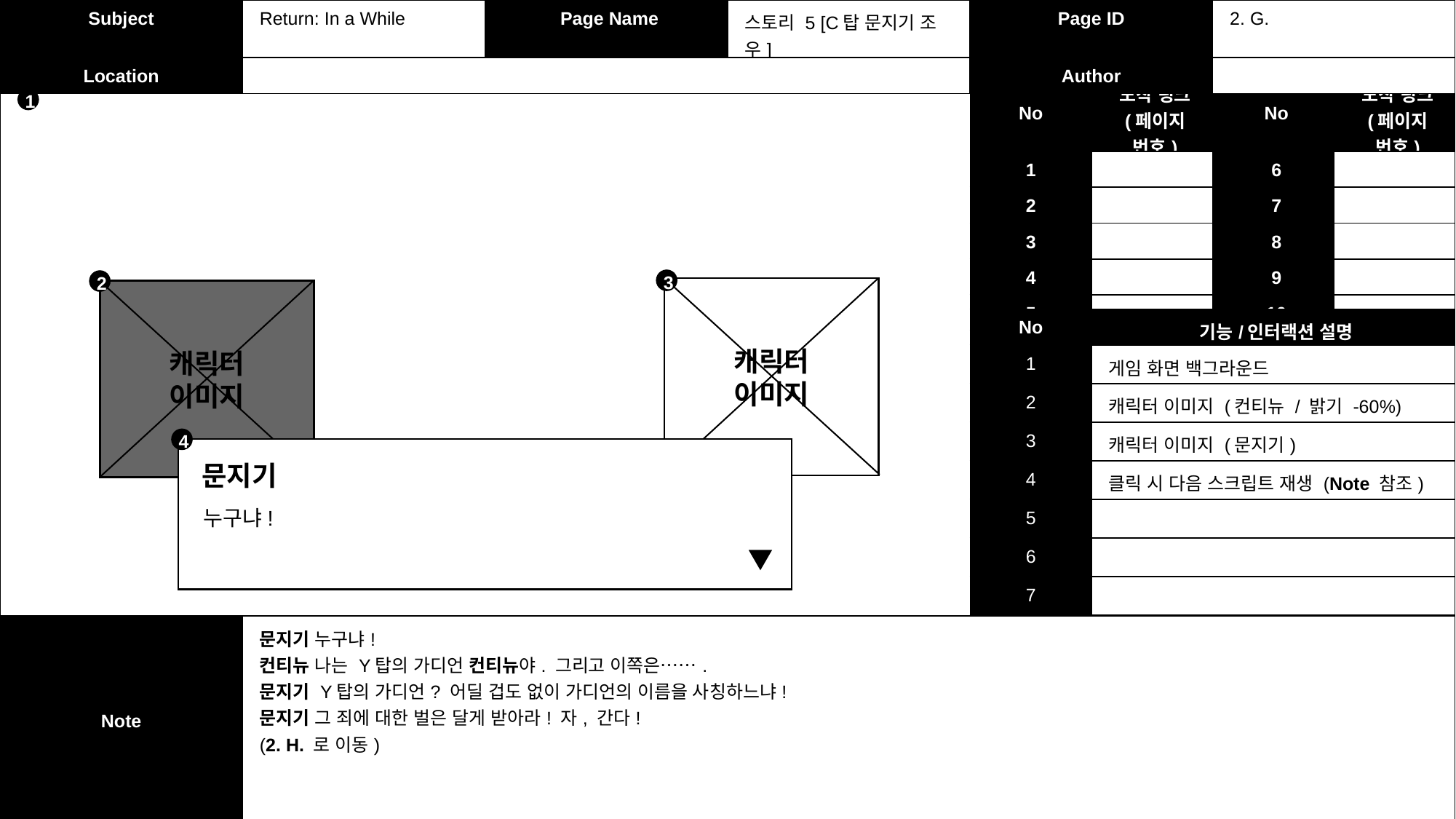

| Subject | Return: In a While | Page Name | 스토리 5 [C탑 문지기 조우] | Page ID | 2. G. |
| --- | --- | --- | --- | --- | --- |
| Location |  |  |  | Author |  |
| No | 도착 링크 (페이지 번호) | No | 도착 링크 (페이지 번호) |
| --- | --- | --- | --- |
| 1 |  | 6 |  |
| 2 |  | 7 |  |
| 3 |  | 8 |  |
| 4 |  | 9 |  |
| 5 |  | 10 |  |
1
3
2

캐릭터
이미지

캐릭터
이미지
| No | 기능/인터랙션 설명 |
| --- | --- |
| 1 | 게임 화면 백그라운드 |
| 2 | 캐릭터 이미지 (컨티뉴 / 밝기 -60%) |
| 3 | 캐릭터 이미지 (문지기) |
| 4 | 클릭 시 다음 스크립트 재생 (Note 참조) |
| 5 |  |
| 6 |  |
| 7 |  |
4

문지기
누구냐!

| Note | 문지기 누구냐! 컨티뉴 나는 Y탑의 가디언 컨티뉴야. 그리고 이쪽은……. 문지기 Y탑의 가디언? 어딜 겁도 없이 가디언의 이름을 사칭하느냐!  문지기 그 죄에 대한 벌은 달게 받아라! 자, 간다! (2. H. 로 이동) |
| --- | --- |